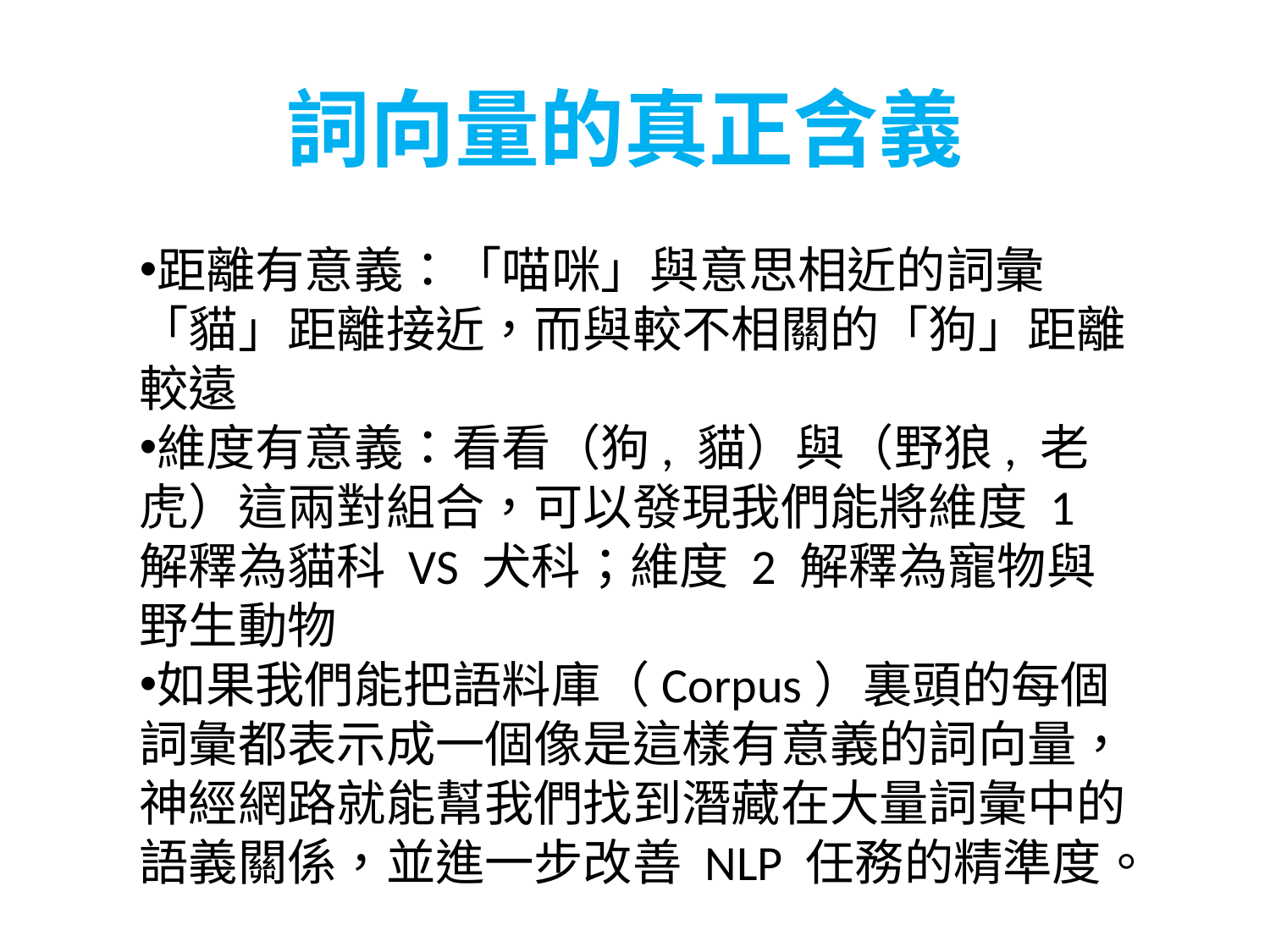

詞向量的真正含義
距離有意義：「喵咪」與意思相近的詞彙「貓」距離接近，而與較不相關的「狗」距離較遠
維度有意義：看看（狗, 貓）與（野狼, 老虎）這兩對組合，可以發現我們能將維度 1 解釋為貓科 VS 犬科；維度 2 解釋為寵物與野生動物
如果我們能把語料庫（Corpus）裏頭的每個詞彙都表示成一個像是這樣有意義的詞向量，神經網路就能幫我們找到潛藏在大量詞彙中的語義關係，並進一步改善 NLP 任務的精準度。